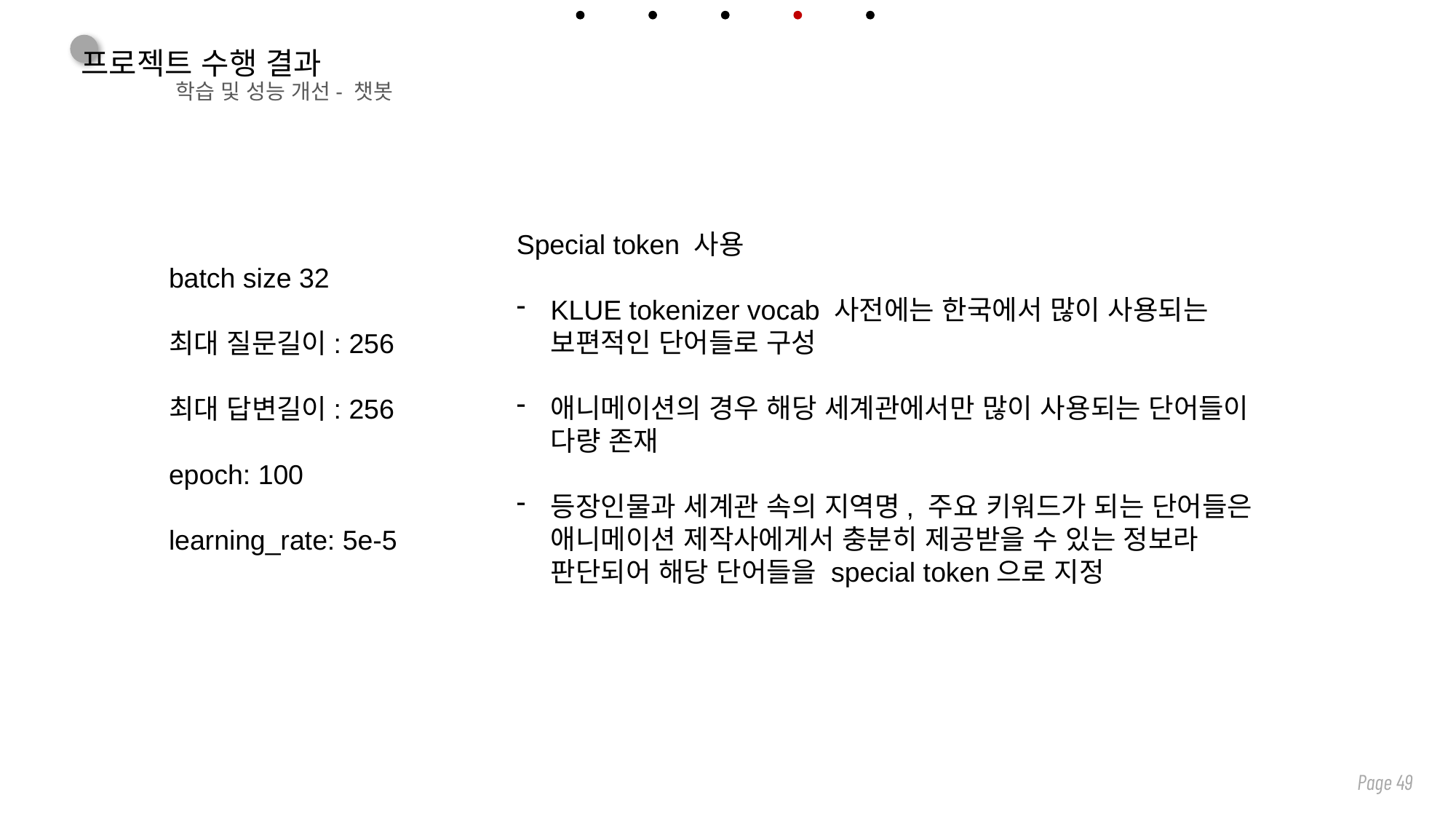

프로젝트 수행 결과
학습 및 성능 개선
- 챗봇
Special token 사용

KLUE tokenizer vocab 사전에는 한국에서 많이 사용되는 보편적인 단어들로 구성

애니메이션의 경우 해당 세계관에서만 많이 사용되는 단어들이 다량 존재

등장인물과 세계관 속의 지역명, 주요 키워드가 되는 단어들은 애니메이션 제작사에게서 충분히 제공받을 수 있는 정보라 판단되어 해당 단어들을 special token으로 지정
batch size 32

최대 질문길이: 256

최대 답변길이: 256

epoch: 100

learning_rate: 5e-5
Page 49